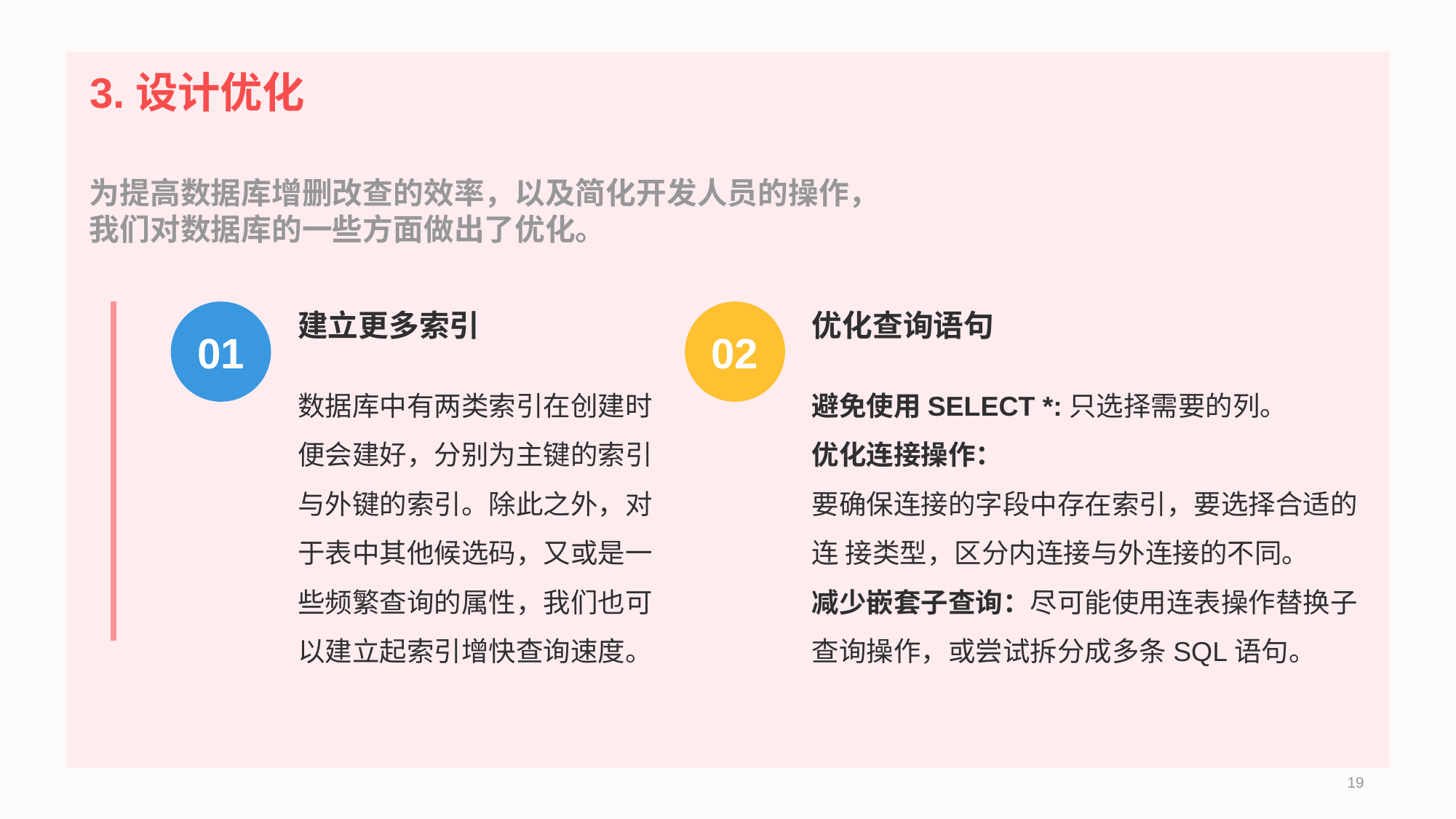

# 3.设计优化
为提高数据库增删改查的效率，以及简化开发人员的操作，我们对数据库的一些方面做出了优化。
建立更多索引
数据库中有两类索引在创建时便会建好，分别为主键的索引与外键的索引。除此之外，对于表中其他候选码，又或是一些频繁查询的属性，我们也可以建立起索引增快查询速度。
01
优化查询语句
避免使用SELECT *:只选择需要的列。
优化连接操作：
要确保连接的字段中存在索引，要选择合适的连 接类型，区分内连接与外连接的不同。
减少嵌套子查询：尽可能使用连表操作替换子查询操作，或尝试拆分成多条SQL语句。
02
19